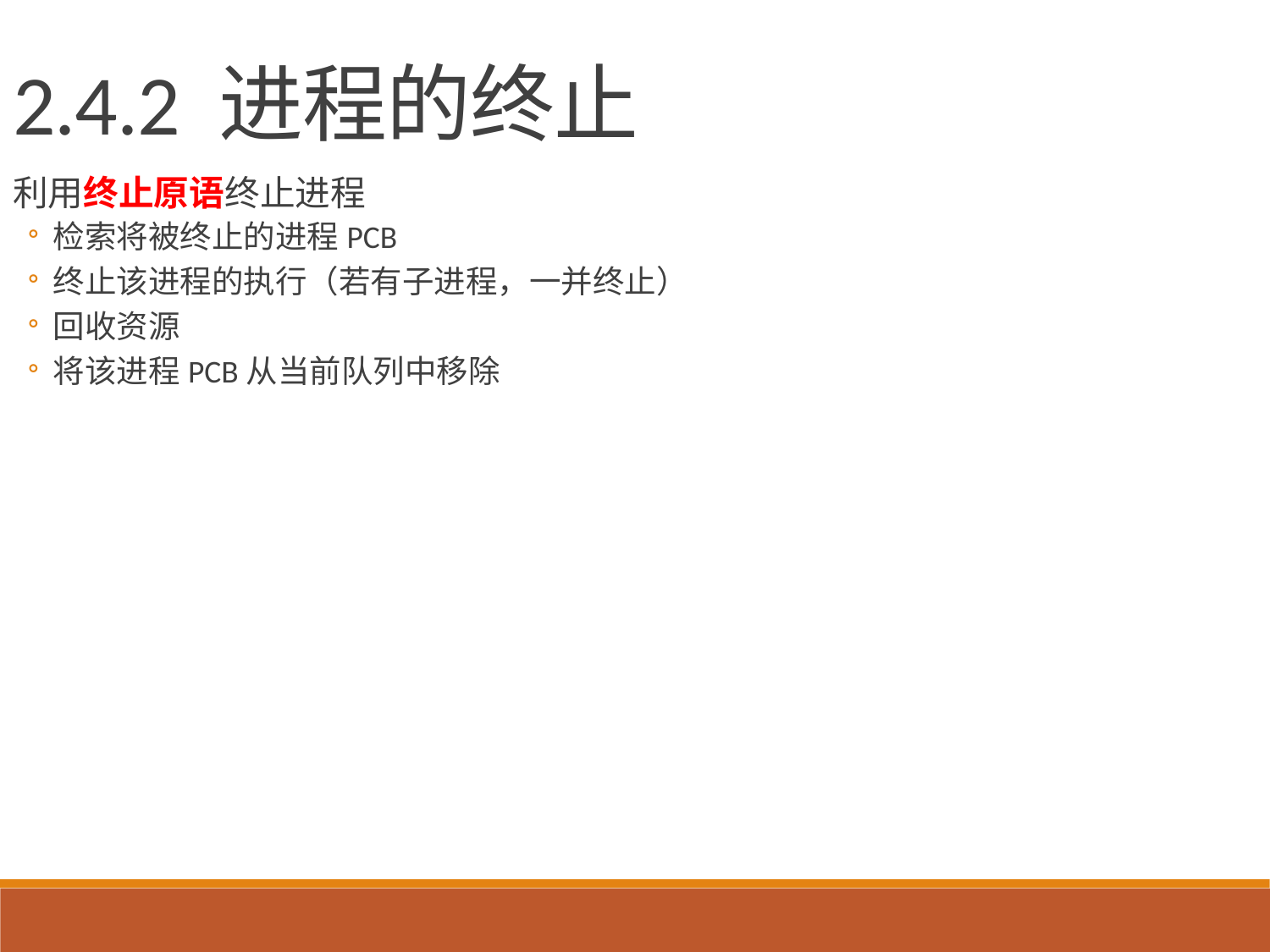

2.4.2 进程的终止
利用终止原语终止进程
检索将被终止的进程PCB
终止该进程的执行（若有子进程，一并终止）
回收资源
将该进程PCB从当前队列中移除